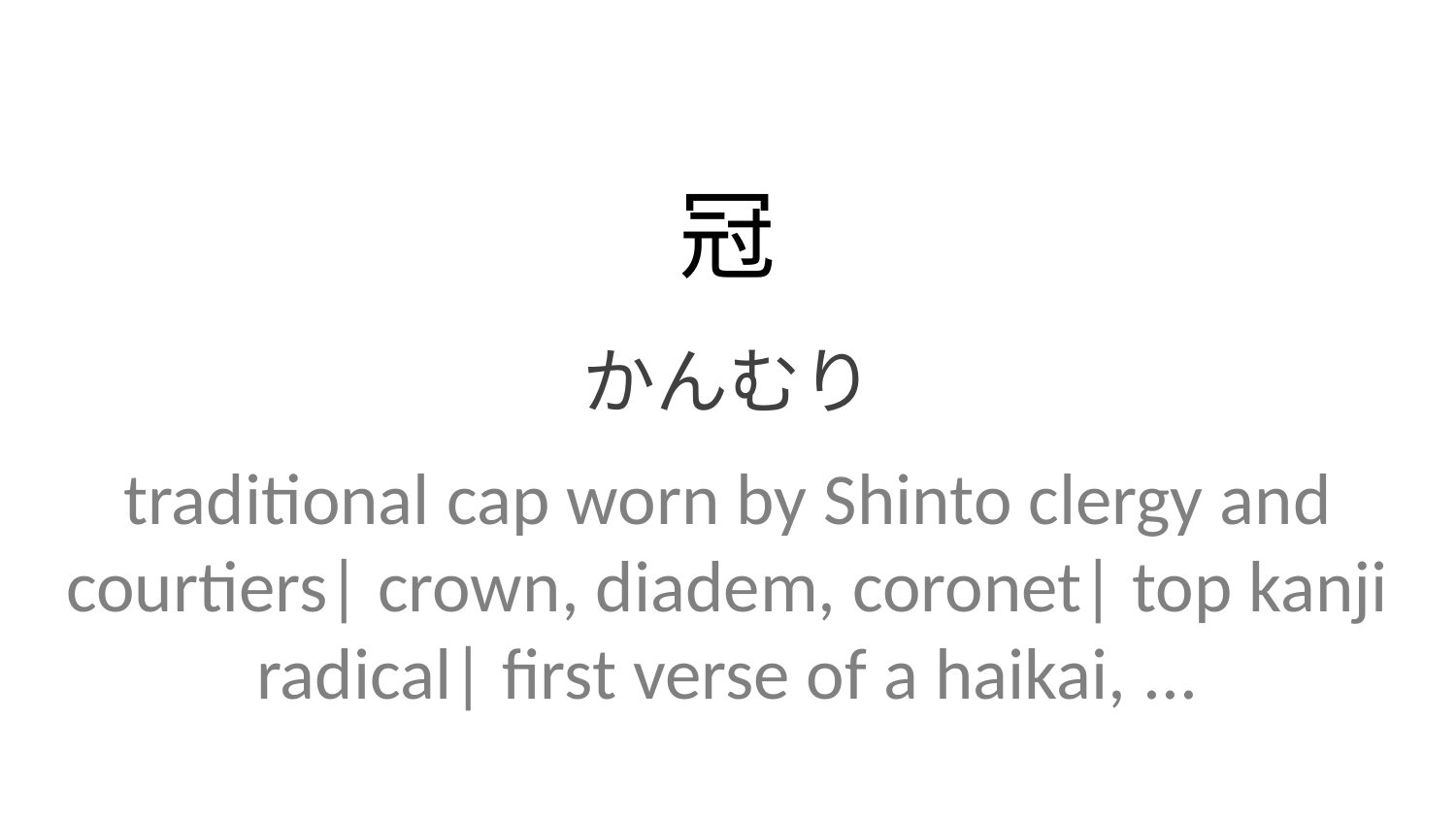

冠

かんむり
traditional cap worn by Shinto clergy and courtiers| crown, diadem, coronet| top kanji radical| first verse of a haikai, ...